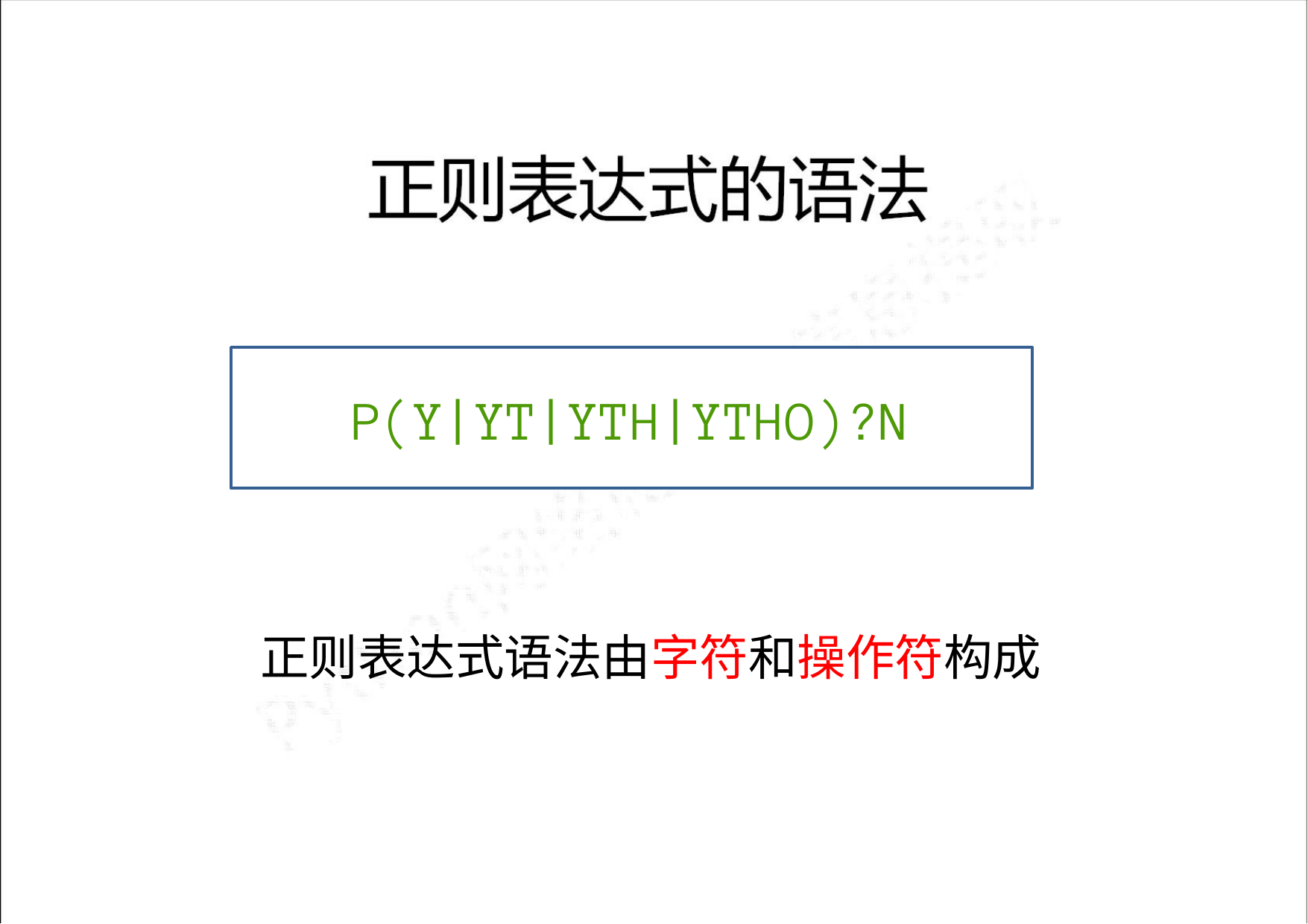

P(Y|YT|YTH|YTHO)?N
P Y Y T Y T H Y T H O N
正则表达式语法由字符和操作符构成